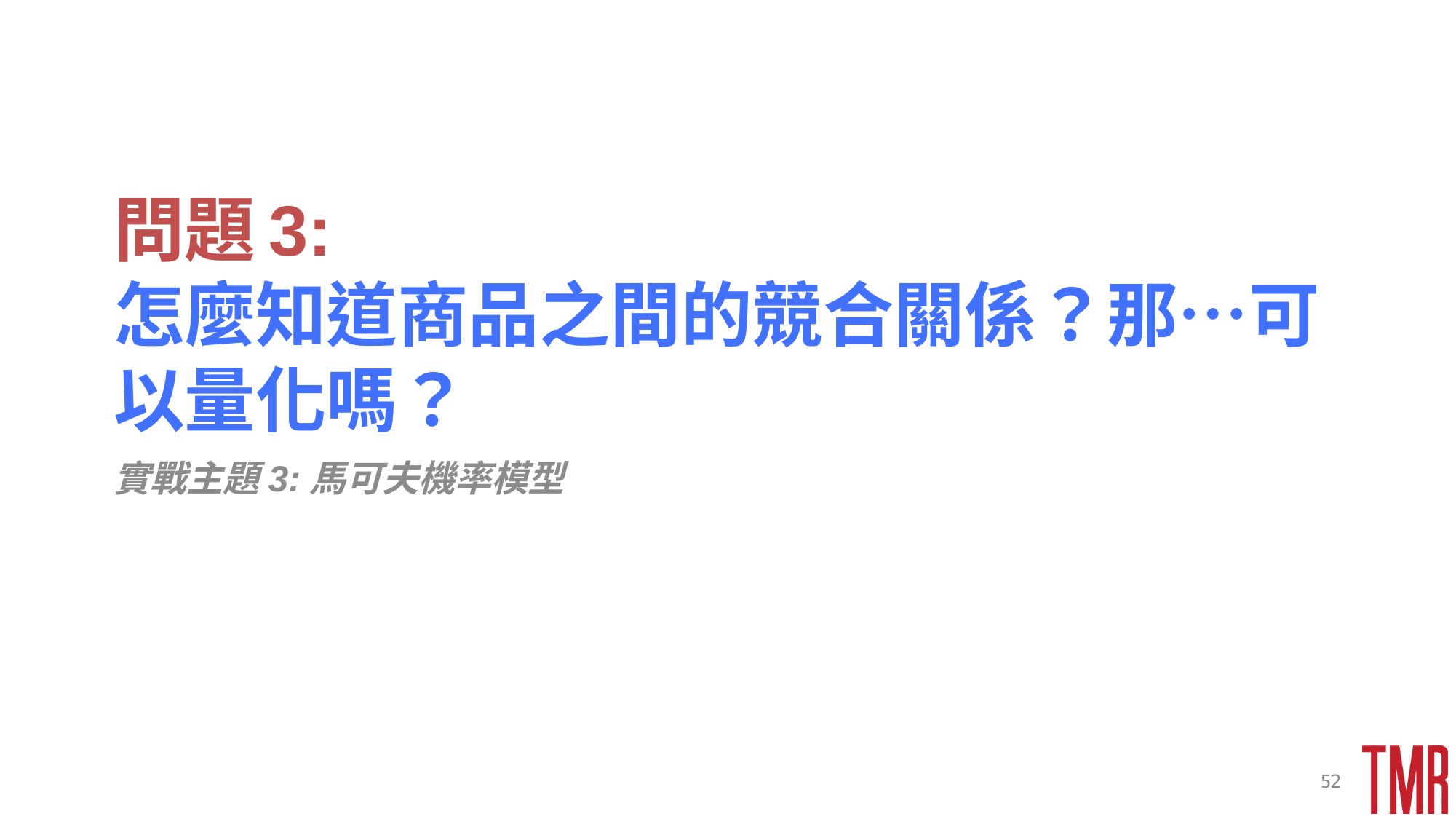

# 問題3: 怎麼知道商品之間的競合關係？那…可以量化嗎？
實戰主題3:馬可夫機率模型
52